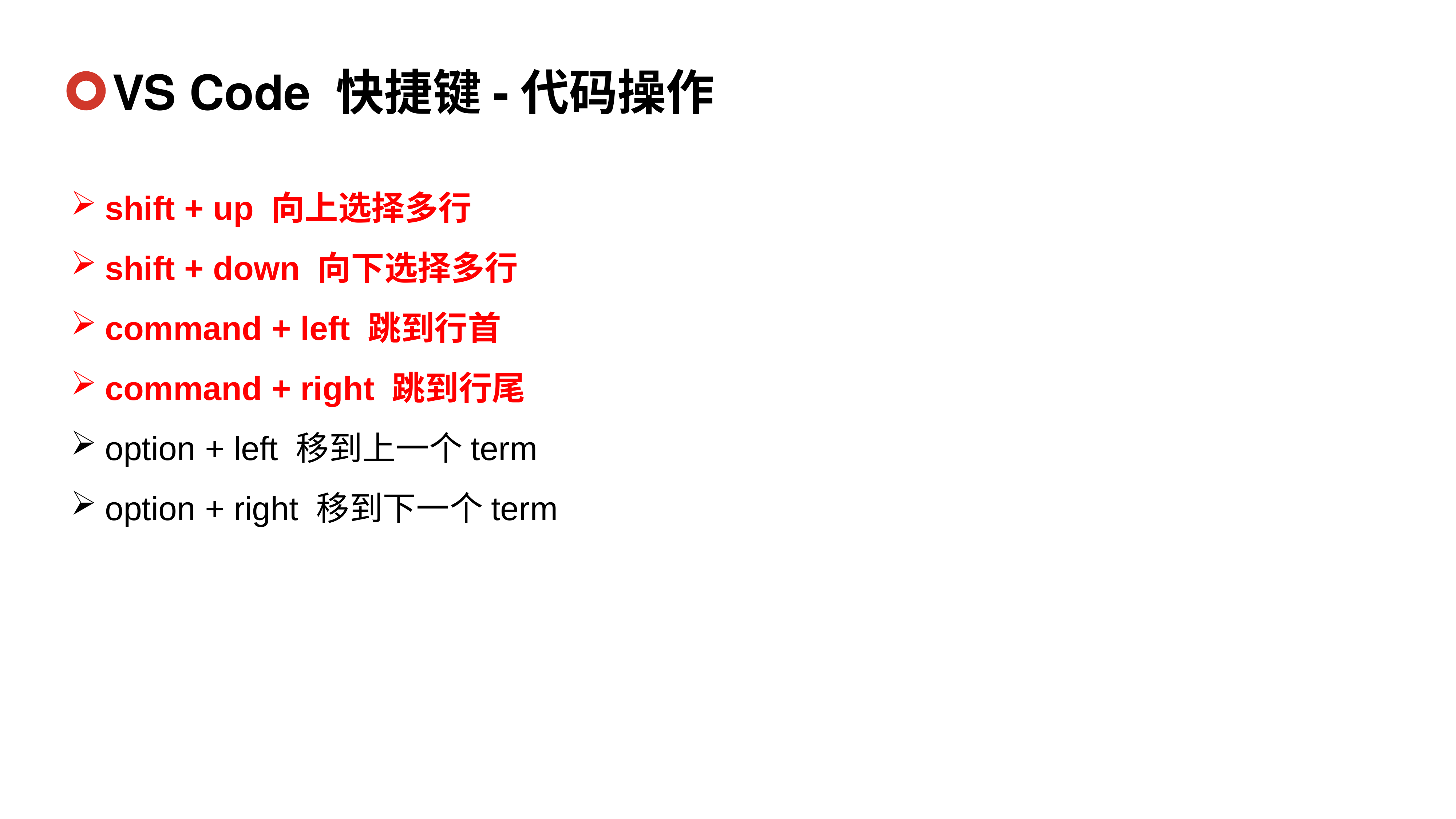

VS Code 快捷键-代码操作

shift + up 向上选择多行
shift + down 向下选择多行
command + left 跳到行首
command + right 跳到行尾
option + left 移到上一个term
option + right 移到下一个term